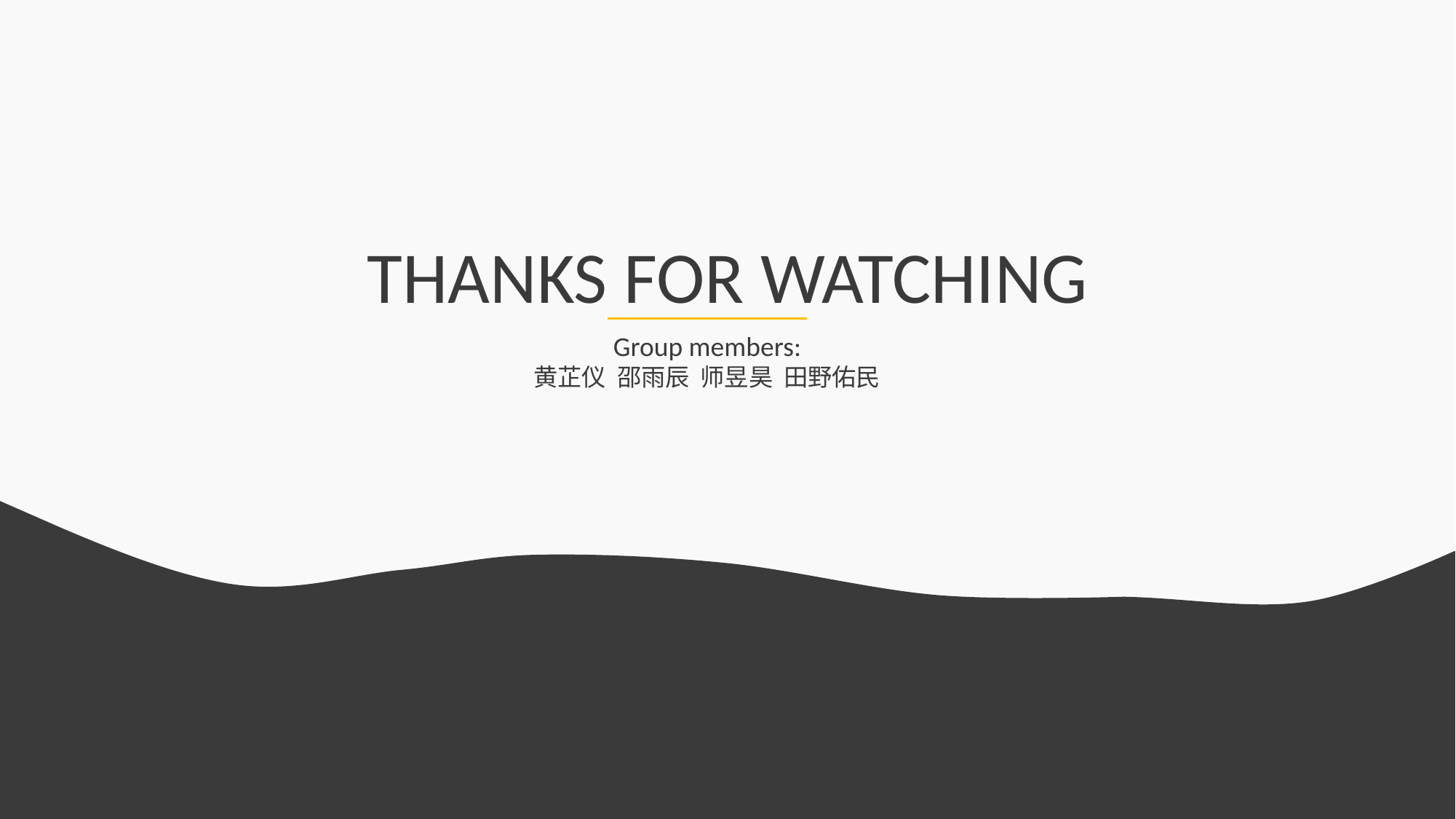

THANKS FOR WATCHING
Group members:
黄芷仪  邵雨辰  师昱昊  田野佑民